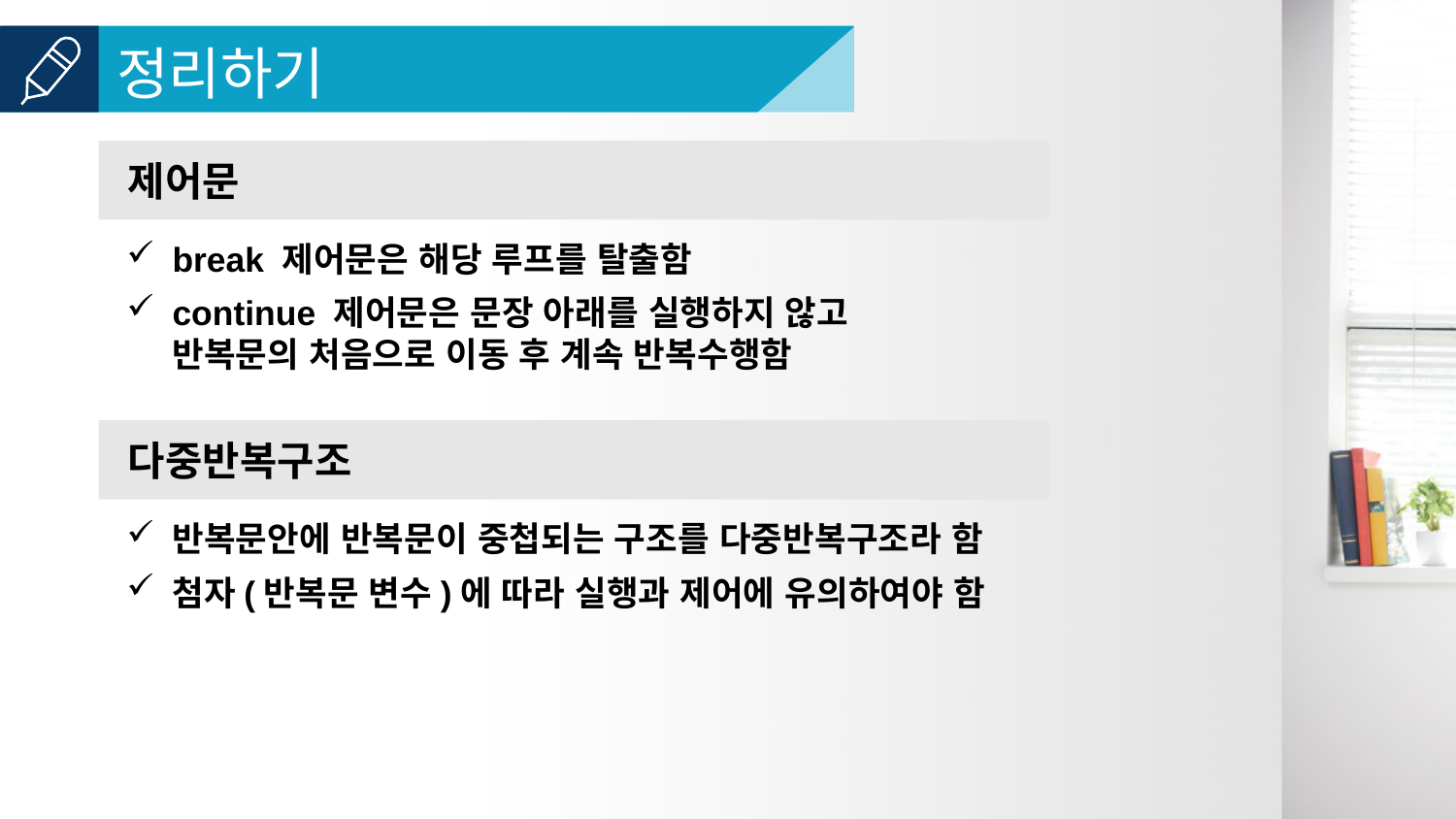

제어문
break 제어문은 해당 루프를 탈출함
continue 제어문은 문장 아래를 실행하지 않고
반복문의 처음으로 이동 후 계속 반복수행함

다중반복구조
반복문안에 반복문이 중첩되는 구조를 다중반복구조라 함
첨자(반복문 변수)에 따라 실행과 제어에 유의하여야 함